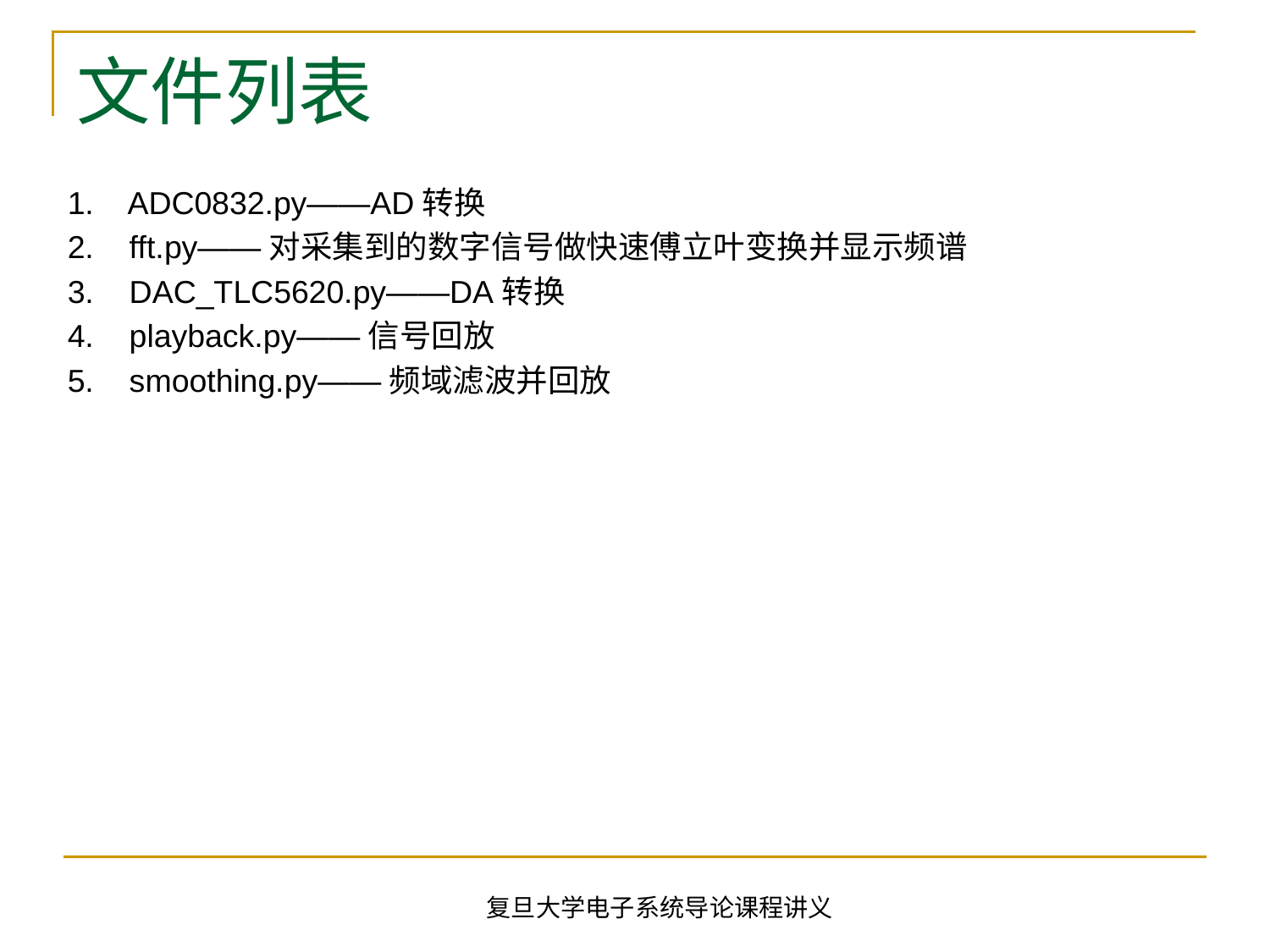

# 文件列表
1.    ADC0832.py——AD转换
2.    fft.py——对采集到的数字信号做快速傅立叶变换并显示频谱
3.    DAC_TLC5620.py——DA转换
4.    playback.py——信号回放
5.    smoothing.py——频域滤波并回放